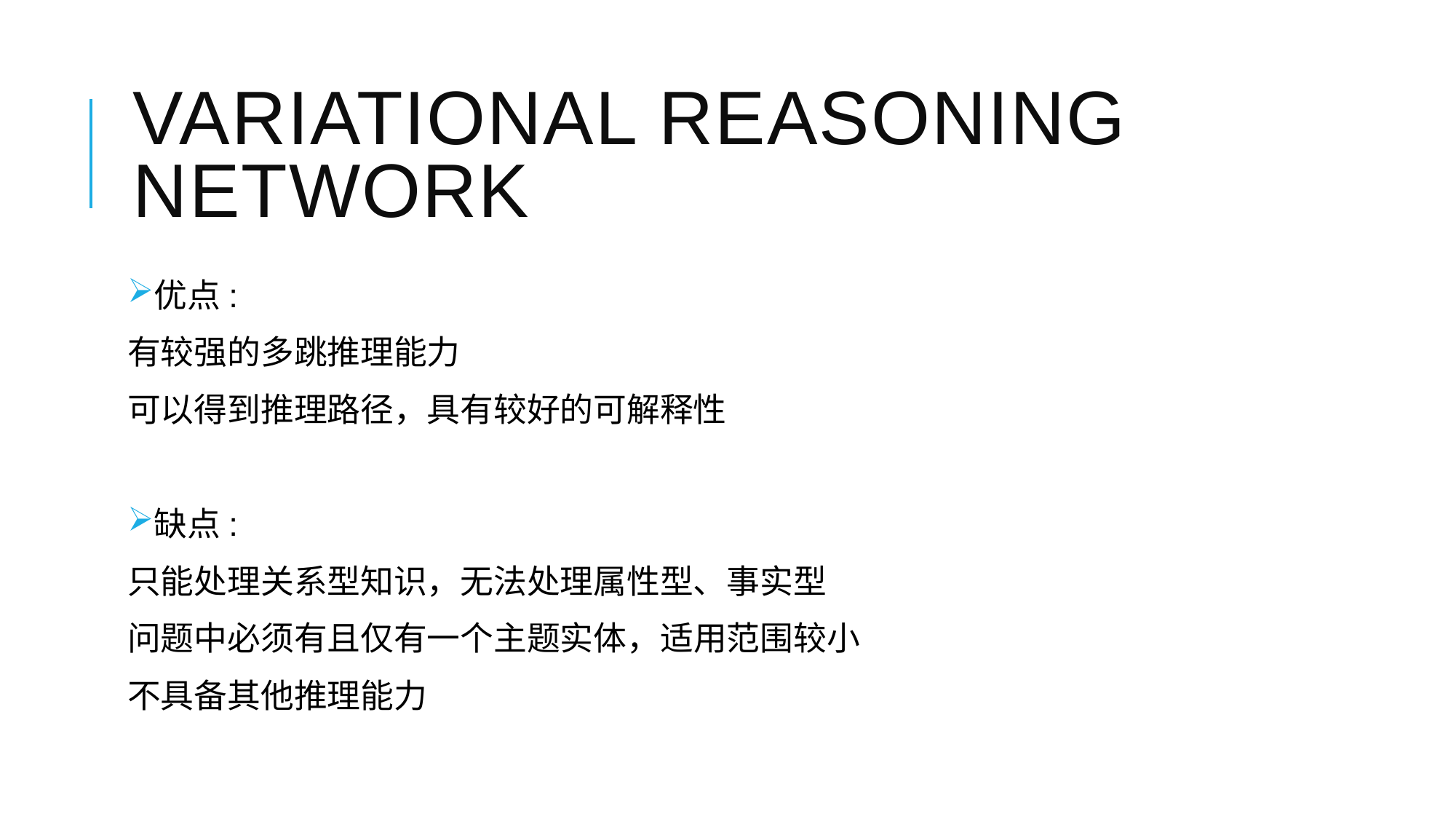

# Variational Reasoning Network
优点:
有较强的多跳推理能力
可以得到推理路径，具有较好的可解释性

缺点:
只能处理关系型知识，无法处理属性型、事实型
问题中必须有且仅有一个主题实体，适用范围较小
不具备其他推理能力